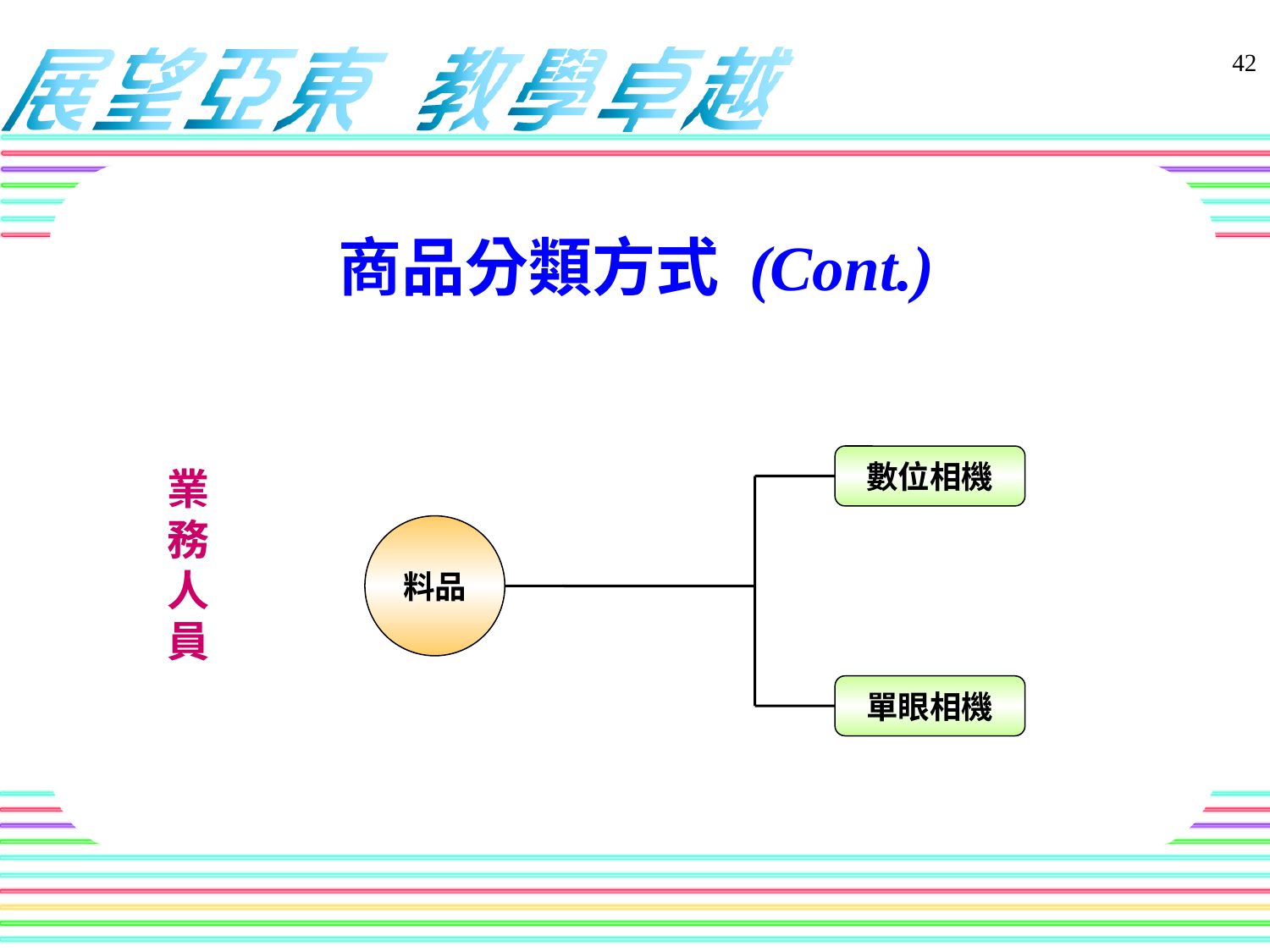

42
商品分類方式 (Cont.)
數位相機
業務人員

料品

單眼相機